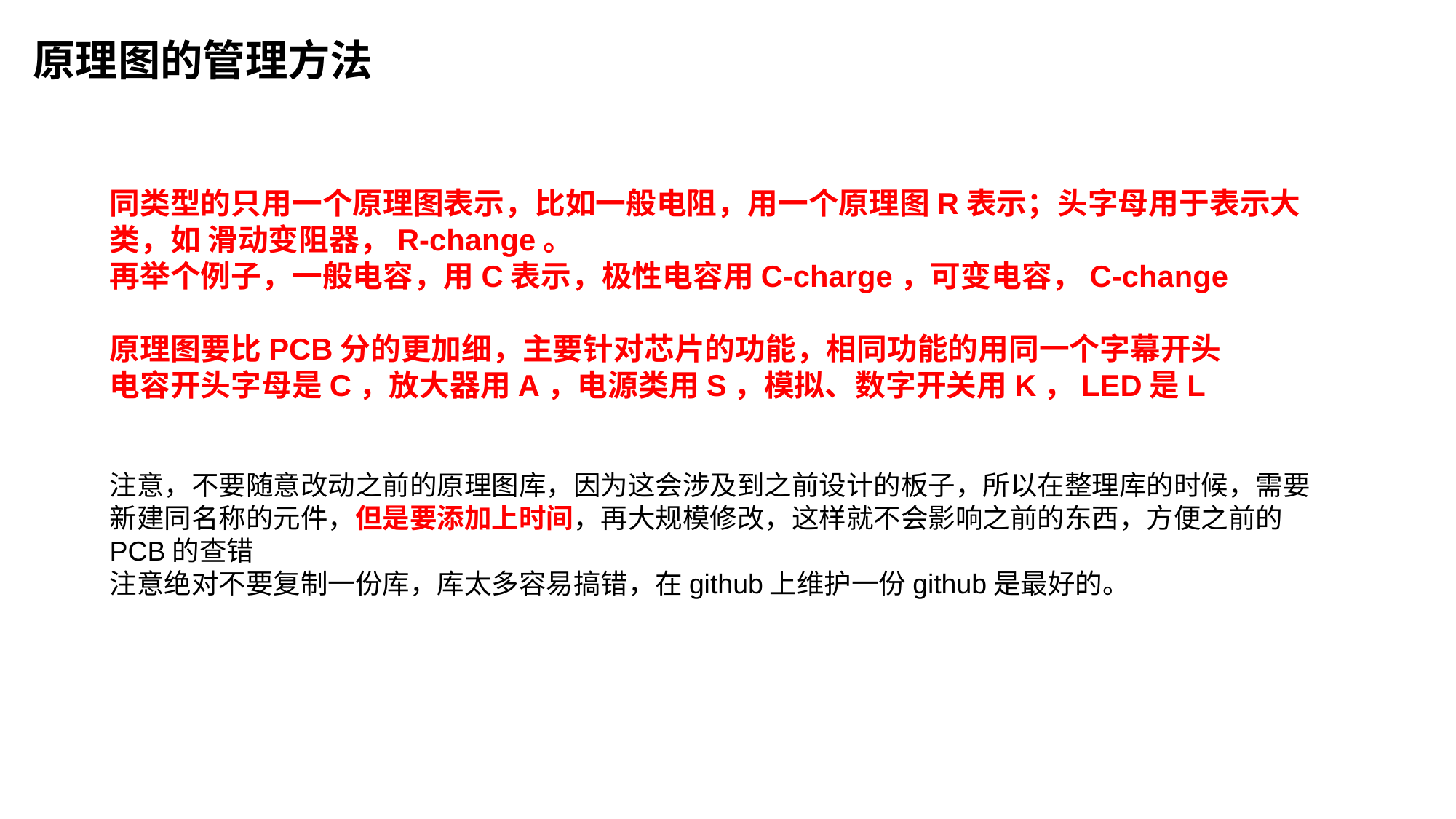

原理图的管理方法
同类型的只用一个原理图表示，比如一般电阻，用一个原理图R表示；头字母用于表示大类，如 滑动变阻器，R-change。
再举个例子，一般电容，用C表示，极性电容用C-charge，可变电容，C-change

原理图要比PCB分的更加细，主要针对芯片的功能，相同功能的用同一个字幕开头
电容开头字母是C，放大器用A，电源类用S，模拟、数字开关用K，LED是L
注意，不要随意改动之前的原理图库，因为这会涉及到之前设计的板子，所以在整理库的时候，需要新建同名称的元件，但是要添加上时间，再大规模修改，这样就不会影响之前的东西，方便之前的PCB的查错
注意绝对不要复制一份库，库太多容易搞错，在github上维护一份github是最好的。